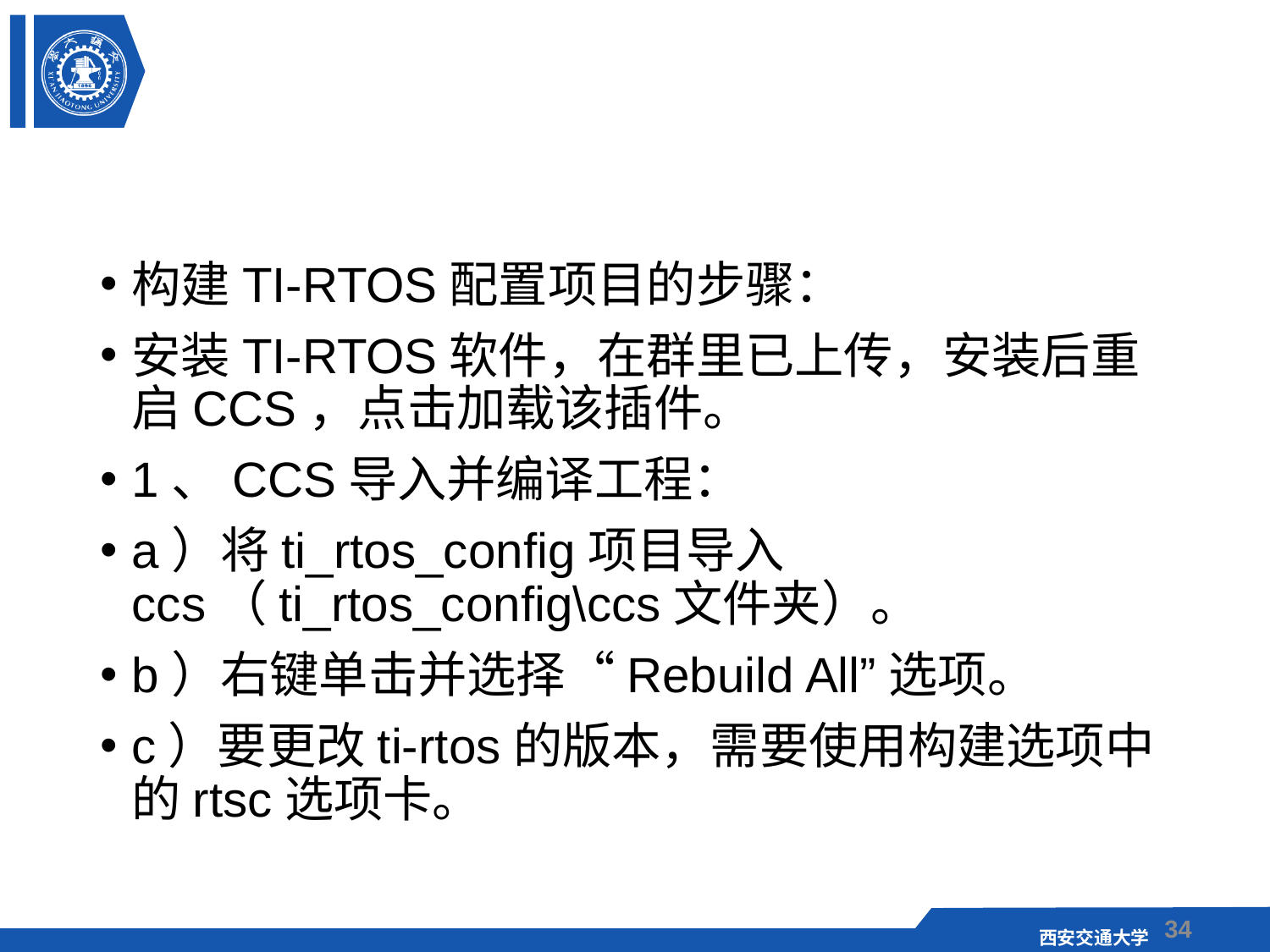

#
构建TI-RTOS配置项目的步骤：
安装TI-RTOS软件，在群里已上传，安装后重启CCS，点击加载该插件。
1、CCS导入并编译工程：
a）将ti_rtos_config项目导入ccs（ti_rtos_config\ccs文件夹）。
b）右键单击并选择“Rebuild All”选项。
c）要更改ti-rtos的版本，需要使用构建选项中的rtsc选项卡。

34